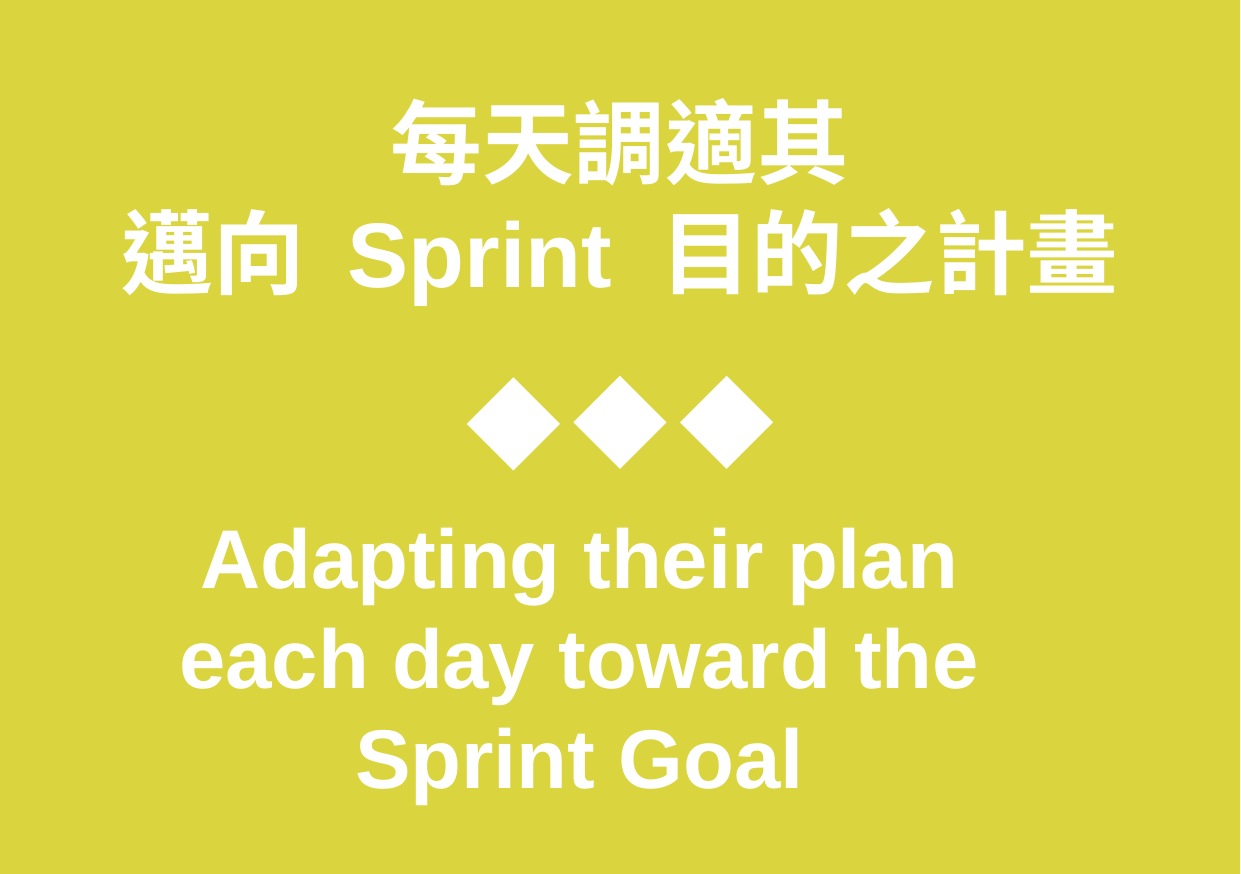

每天調適其
邁向 Sprint 目的之計畫

Adapting their plan each day toward the Sprint Goal